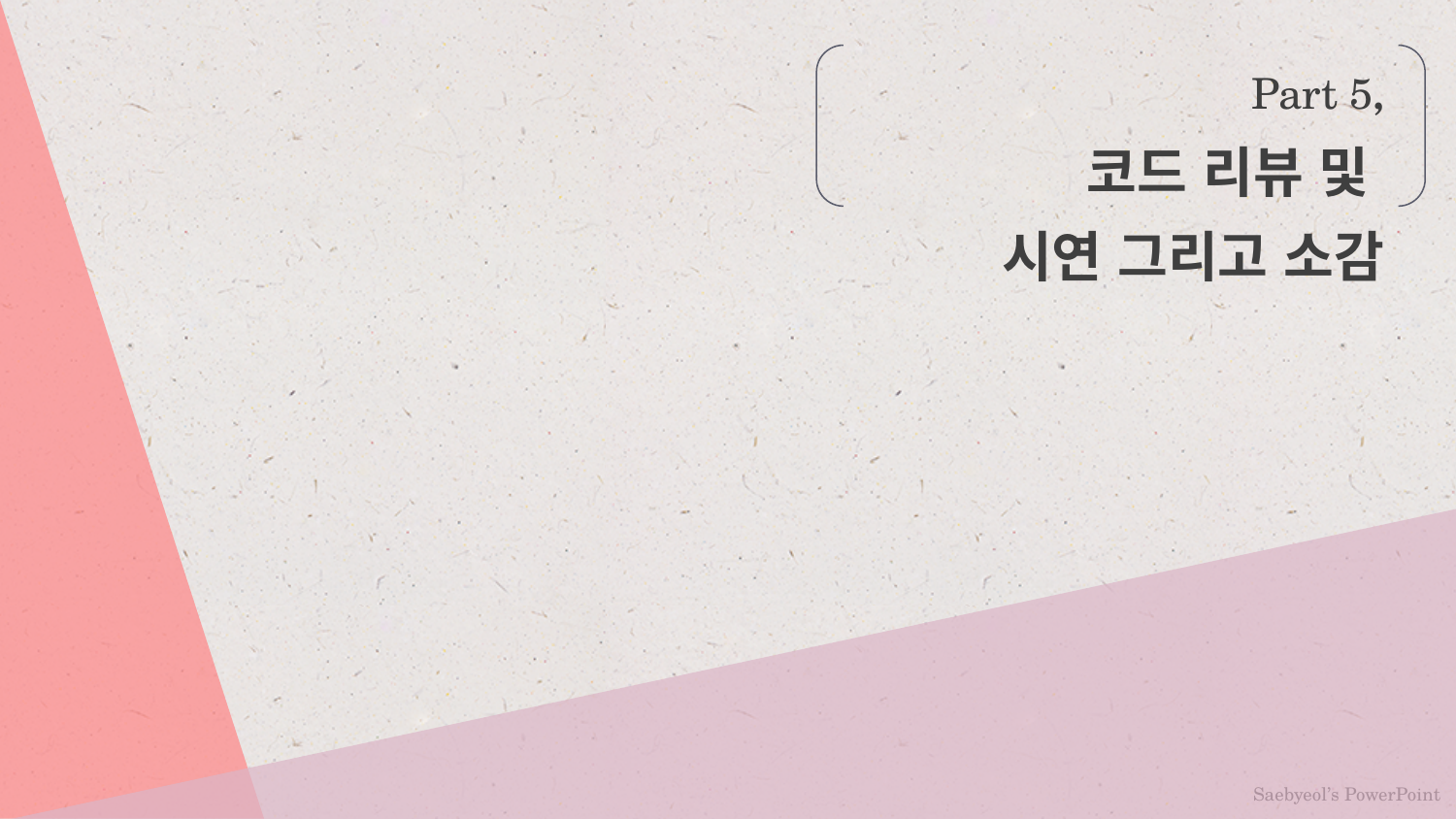

Part 5,
코드 리뷰 및
시연 그리고 소감